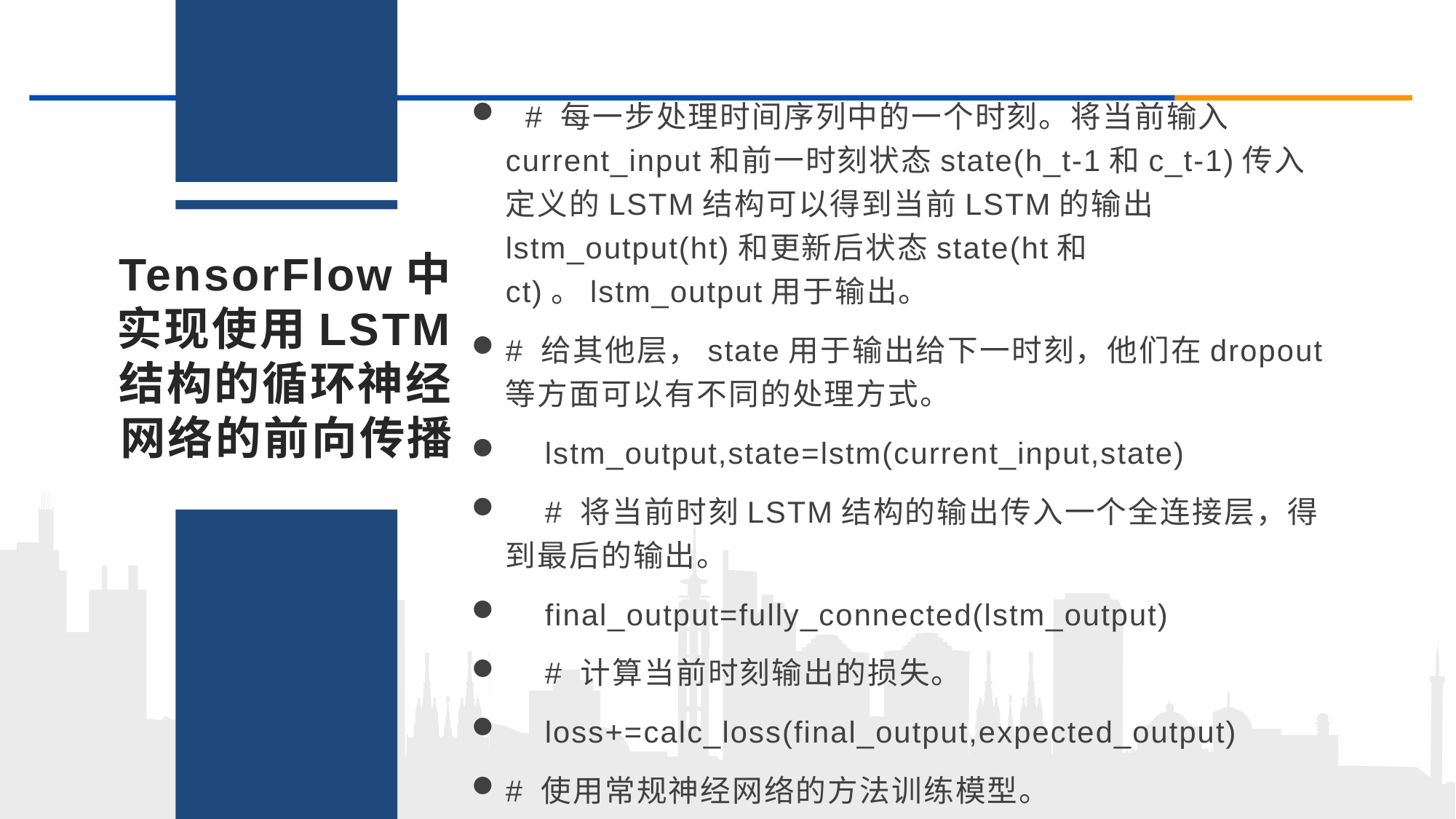

# 每一步处理时间序列中的一个时刻。将当前输入current_input和前一时刻状态state(h_t-1和c_t-1)传入定义的LSTM结构可以得到当前LSTM的输出lstm_output(ht)和更新后状态state(ht和ct)。lstm_output用于输出。
# 给其他层，state用于输出给下一时刻，他们在dropout等方面可以有不同的处理方式。
    lstm_output,state=lstm(current_input,state)
    # 将当前时刻LSTM结构的输出传入一个全连接层，得到最后的输出。
    final_output=fully_connected(lstm_output)
    # 计算当前时刻输出的损失。
    loss+=calc_loss(final_output,expected_output)
# 使用常规神经网络的方法训练模型。

TensorFlow中实现使用LSTM结构的循环神经网络的前向传播